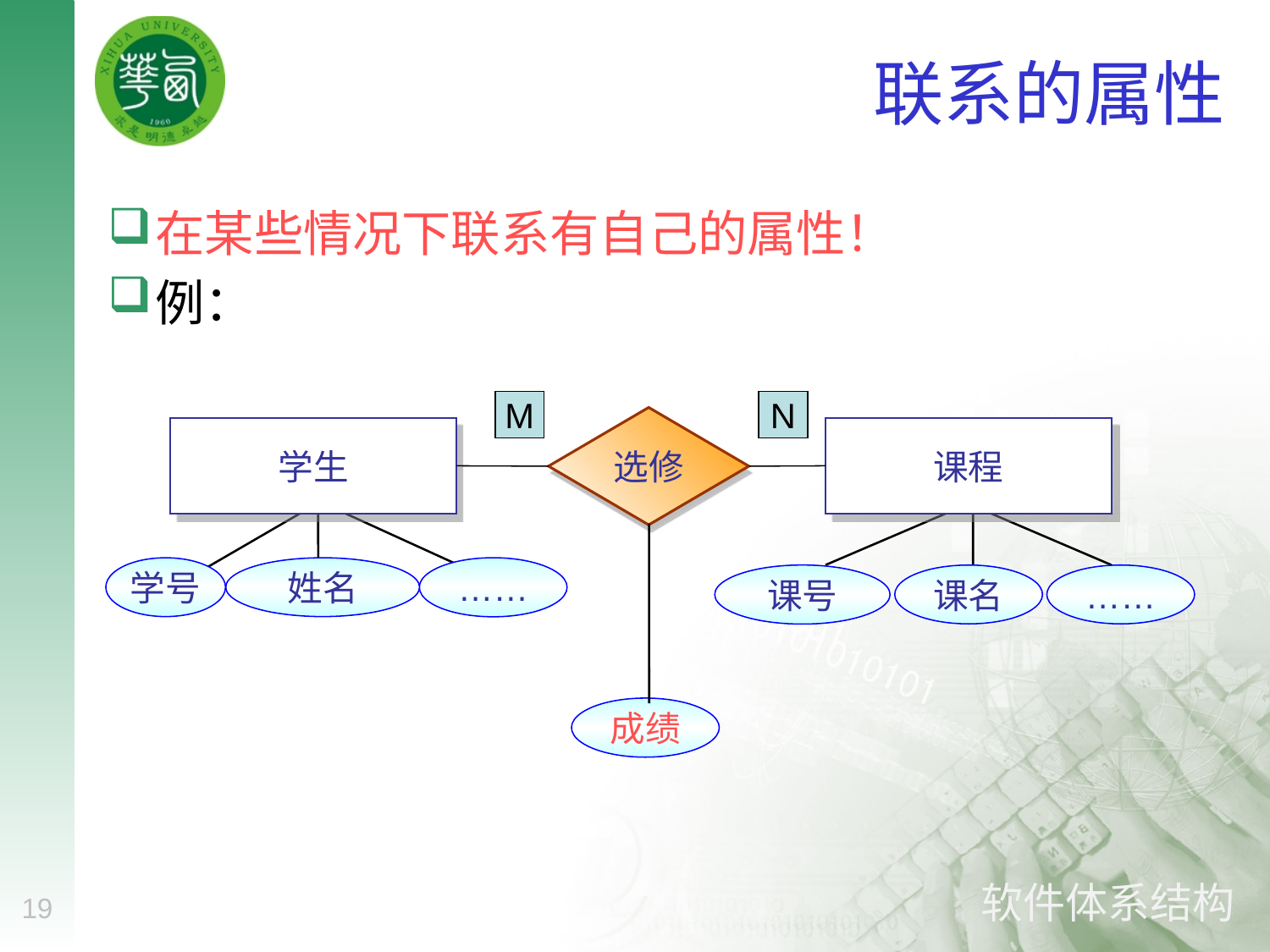

# 联系的属性
在某些情况下联系有自己的属性！
例：
M
N
选修
学生
课程

学号
姓名
……
课号
课名
……
成绩
19